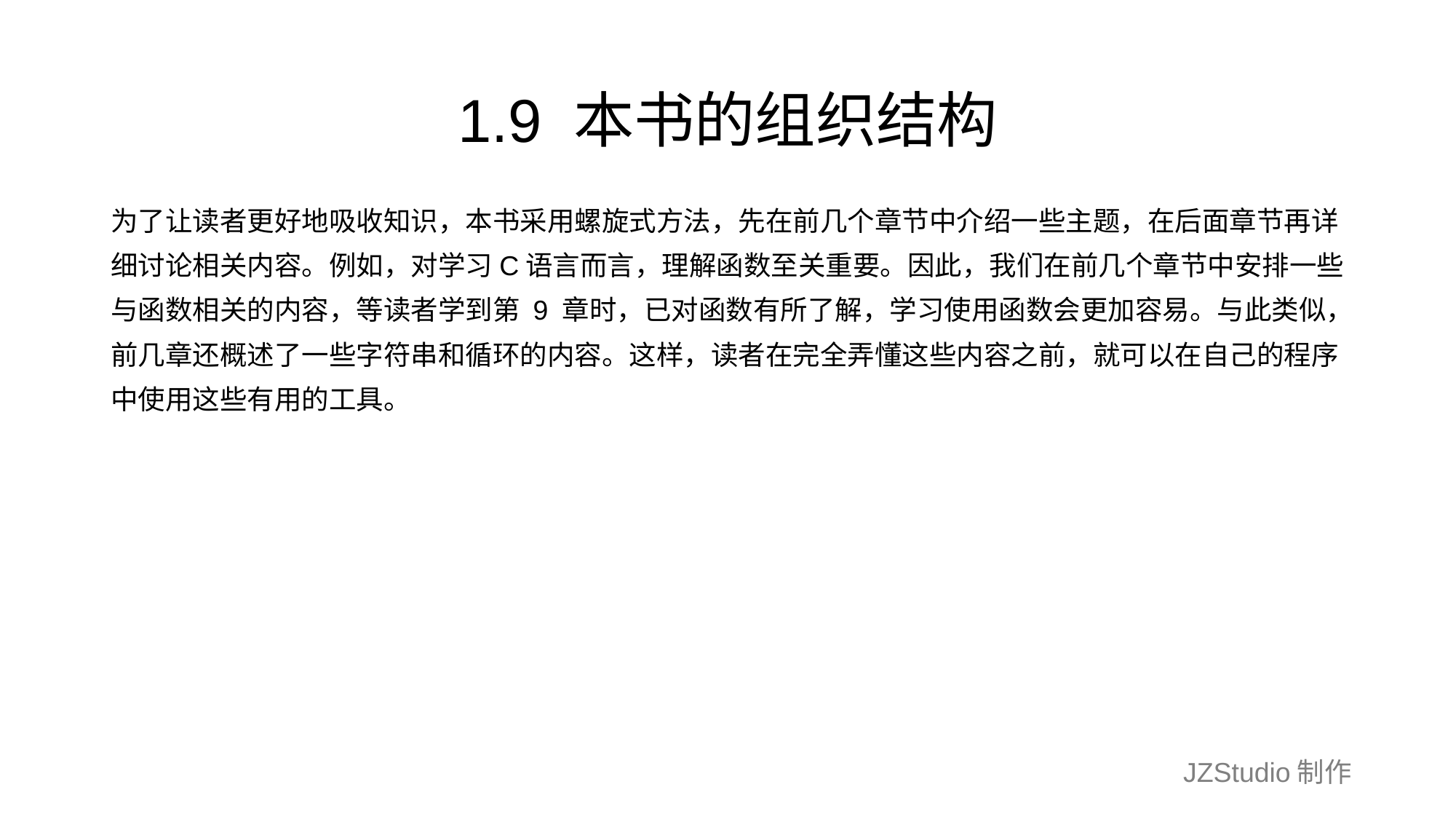

# 1.9 本书的组织结构
为了让读者更好地吸收知识，本书采用螺旋式方法，先在前几个章节中介绍一些主题，在后面章节再详
细讨论相关内容。例如，对学习C语言而言，理解函数至关重要。因此，我们在前几个章节中安排一些
与函数相关的内容，等读者学到第 9 章时，已对函数有所了解，学习使用函数会更加容易。与此类似，
前几章还概述了一些字符串和循环的内容。这样，读者在完全弄懂这些内容之前，就可以在自己的程序
中使用这些有用的工具。